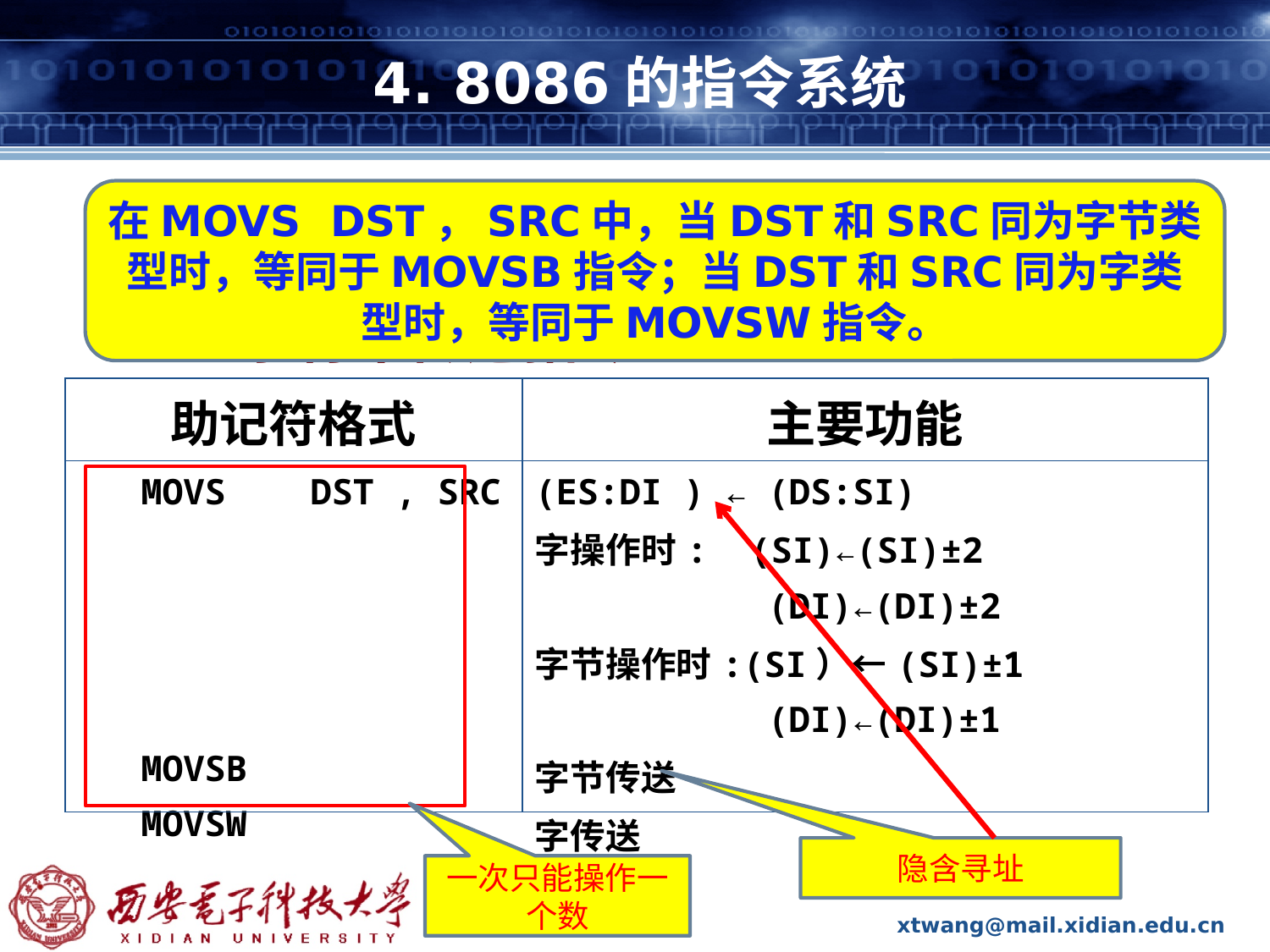

# 4. 8086的指令系统
☞
    字符串操作指令有：
在MOVS  DST，SRC中，当DST和SRC同为字节类型时，等同于MOVSB指令；当DST和SRC同为字类型时，等同于MOVSW指令。
DF=0时，地址增1
一、字符串传送指令
| 助记符格式 | 主要功能 |
| --- | --- |
| MOVS DST , SRC MOVSB MOVSW | (ES:DI ) ← (DS:SI) 字操作时: (SI)←(SI)±2 (DI)←(DI)±2 字节操作时:(SI）←(SI)±1 (DI)←(DI)±1 字节传送 字传送 |

隐含寻址
一次只能操作一个数